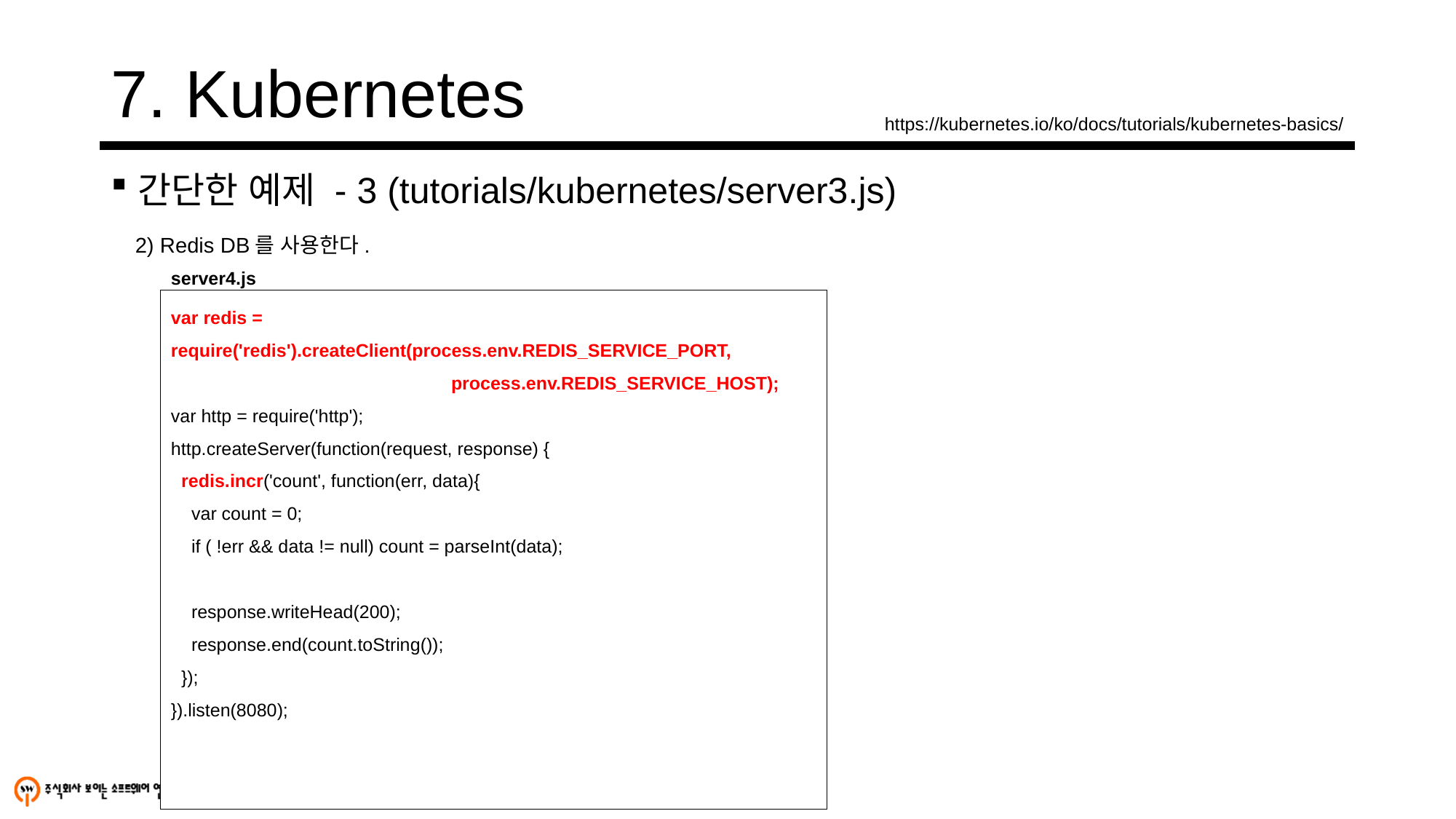

# 7. Kubernetes
https://kubernetes.io/ko/docs/tutorials/kubernetes-basics/
간단한 예제 - 3 (tutorials/kubernetes/server3.js)
2) Redis DB를 사용한다.
server4.js
var redis = require('redis').createClient(process.env.REDIS_SERVICE_PORT,
                                                       process.env.REDIS_SERVICE_HOST);
var http = require('http');
http.createServer(function(request, response) {
  redis.incr('count', function(err, data){
    var count = 0;
    if ( !err && data != null) count = parseInt(data);

    response.writeHead(200);
    response.end(count.toString());
  });
}).listen(8080);